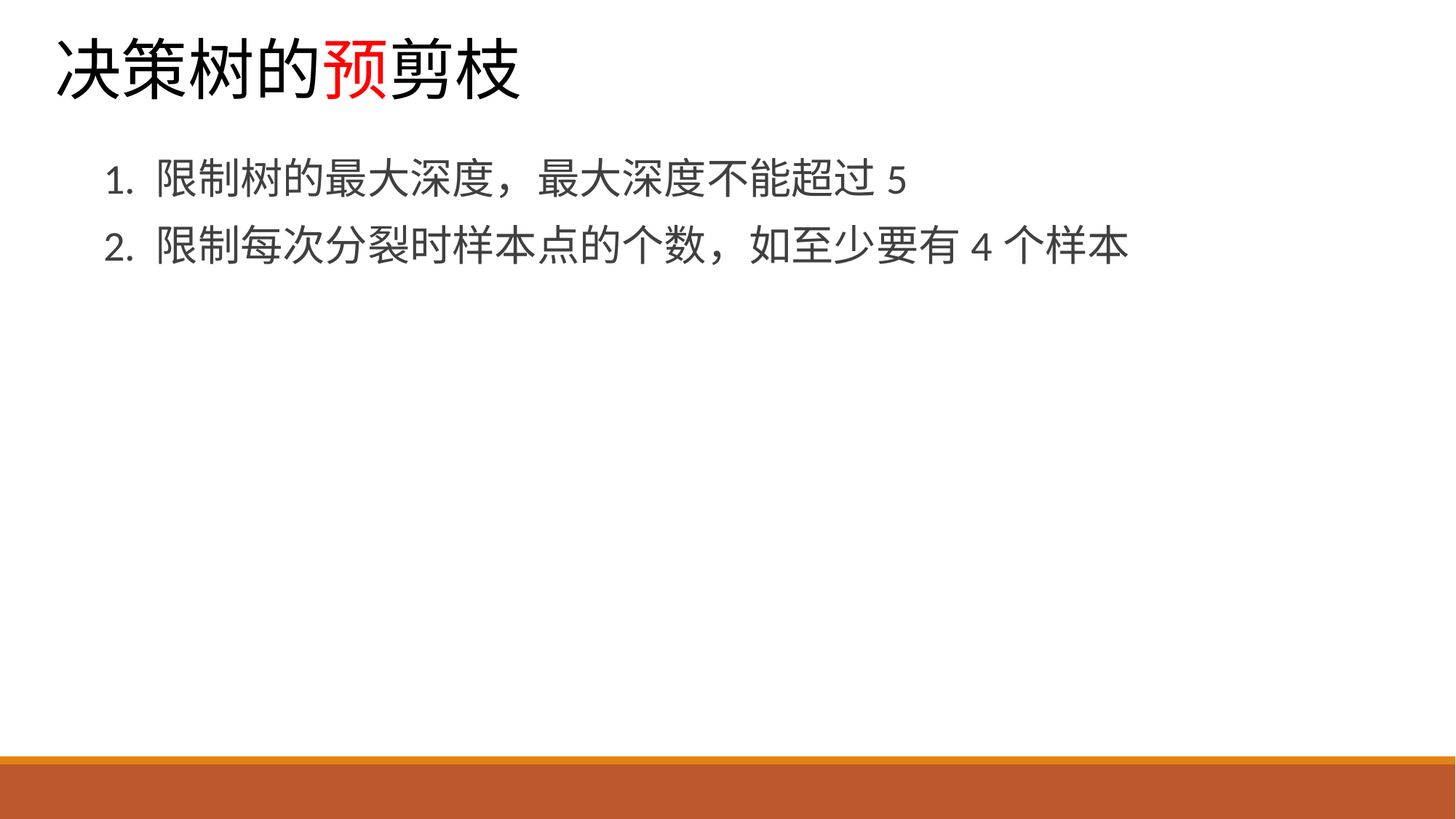

决策树的预剪枝
1. 限制树的最大深度，最大深度不能超过5
2. 限制每次分裂时样本点的个数，如至少要有4个样本